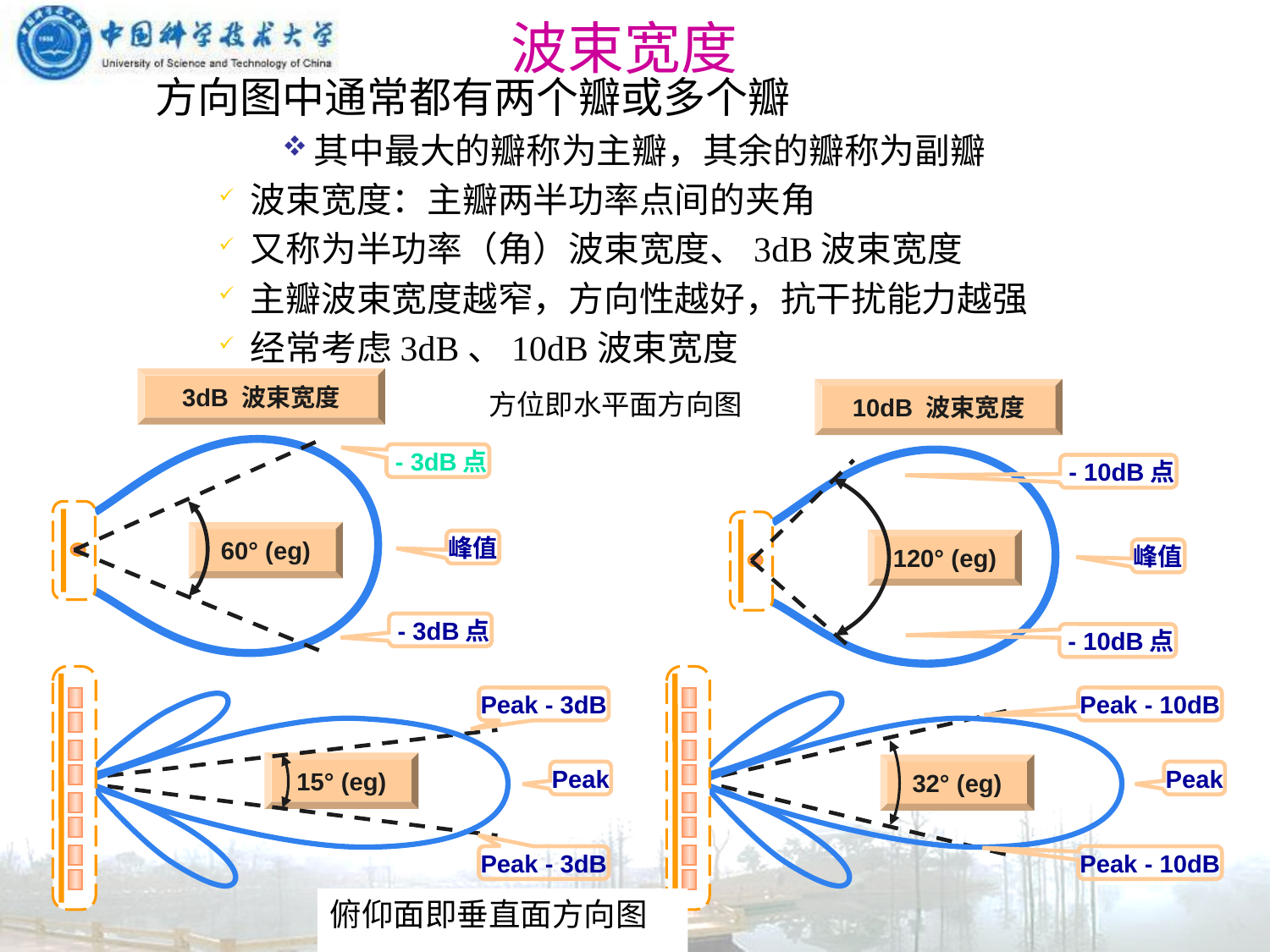

# 波束宽度
方向图中通常都有两个瓣或多个瓣
其中最大的瓣称为主瓣，其余的瓣称为副瓣
波束宽度：主瓣两半功率点间的夹角
又称为半功率（角）波束宽度、3dB波束宽度
主瓣波束宽度越窄，方向性越好，抗干扰能力越强
经常考虑3dB、10dB波束宽度
3dB 波束宽度
方位即水平面方向图
10dB 波束宽度

 - 3dB点

 - 10dB点

60° (eg)
峰值
120° (eg)
峰值

 - 3dB点
 - 10dB点

Peak - 3dB
Peak - 10dB

15° (eg)

32° (eg)
Peak
Peak

Peak - 3dB
Peak - 10dB
俯仰面即垂直面方向图